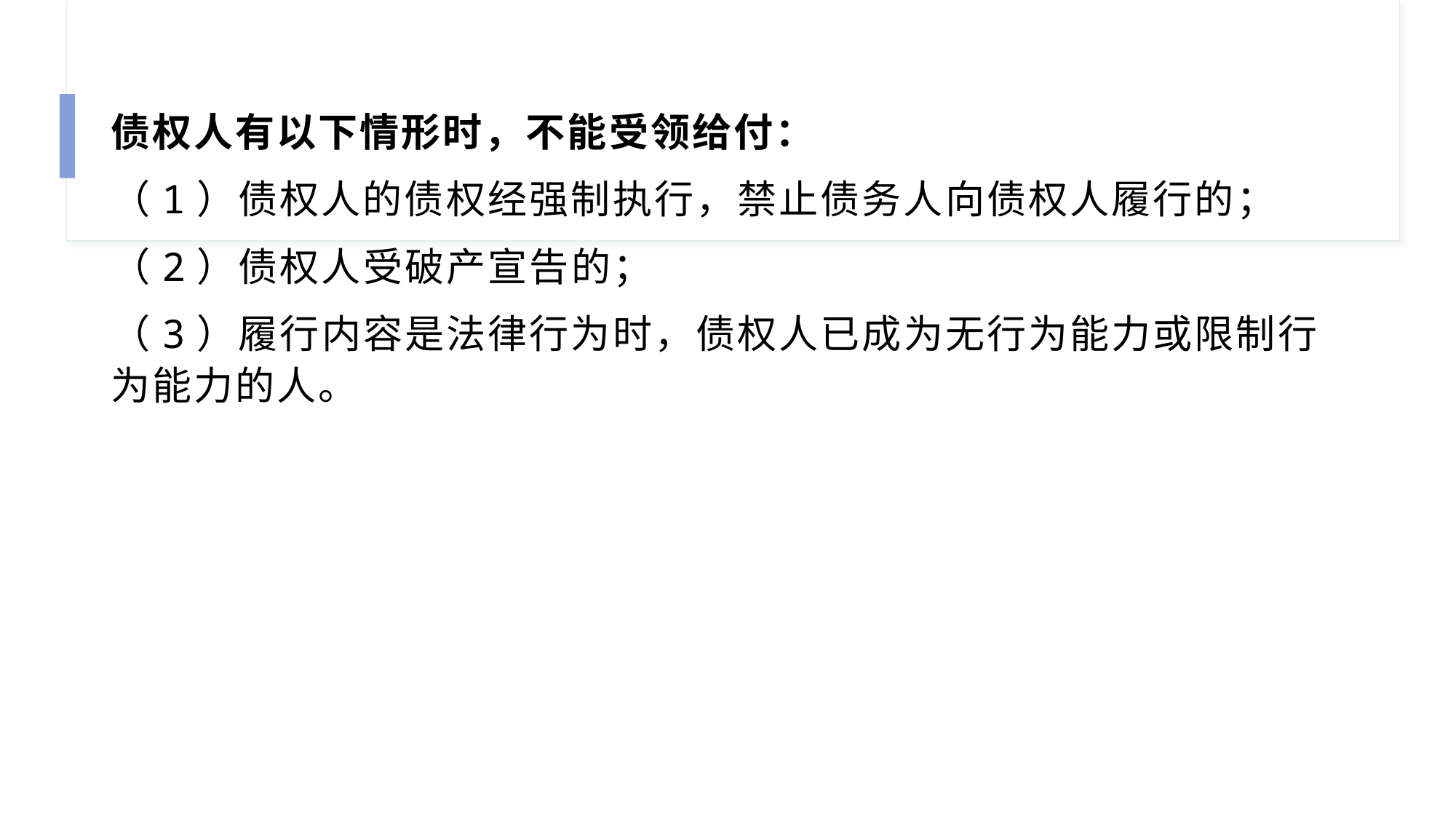

债权人有以下情形时，不能受领给付：
（1）债权人的债权经强制执行，禁止债务人向债权人履行的；
（2）债权人受破产宣告的；
（3）履行内容是法律行为时，债权人已成为无行为能力或限制行为能力的人。